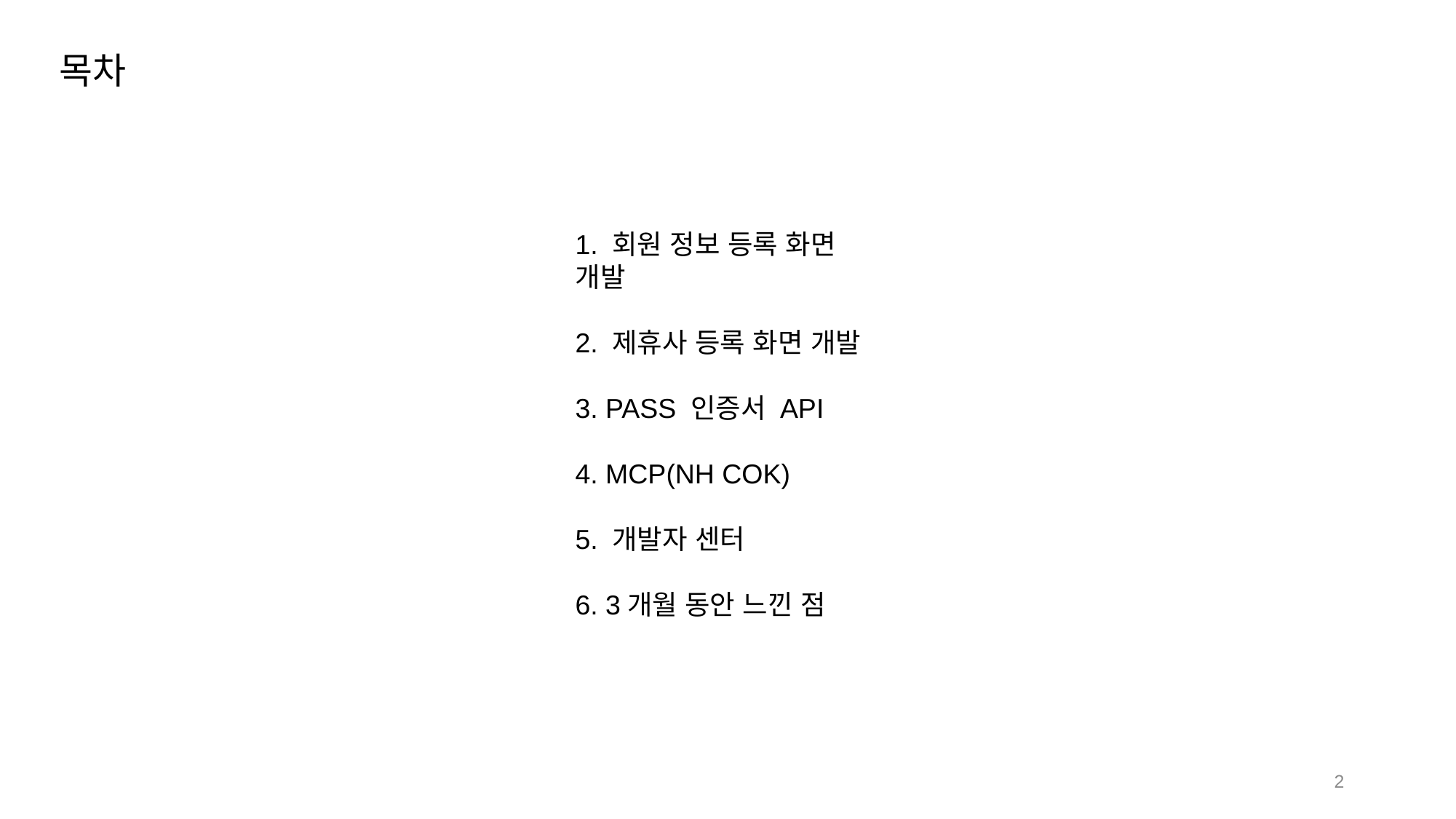

목차
1. 회원 정보 등록 화면 개발

2. 제휴사 등록 화면 개발

3. PASS 인증서 API

4. MCP(NH COK)

5. 개발자 센터

6. 3개월 동안 느낀 점
2